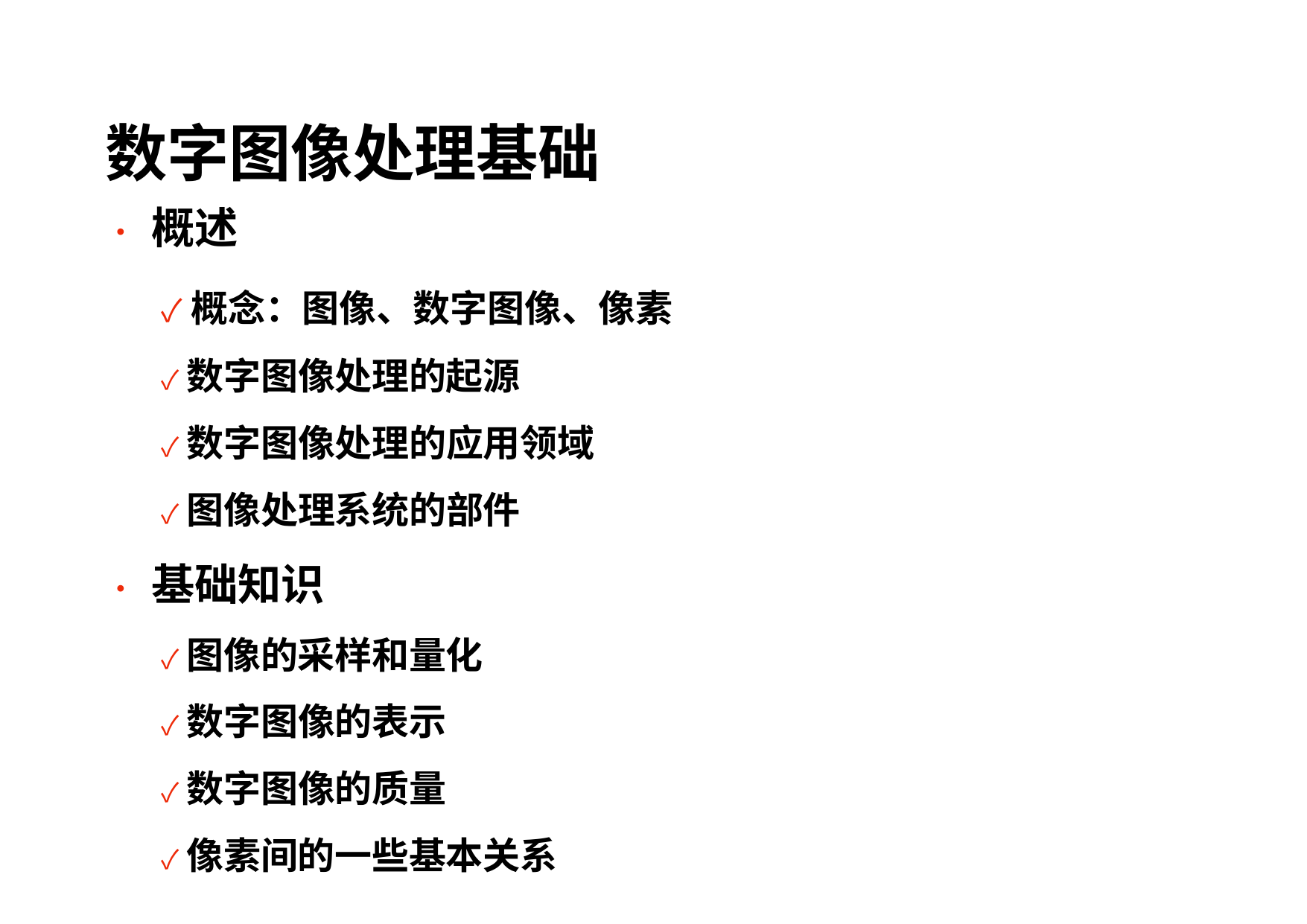

# 数字图像处理基础
•	概述
✓概念：图像、数字图像、像素
✓数字图像处理的起源
✓数字图像处理的应用领域
✓图像处理系统的部件
•	基础知识
✓图像的采样和量化
✓数字图像的表示
✓数字图像的质量
✓像素间的一些基本关系
25